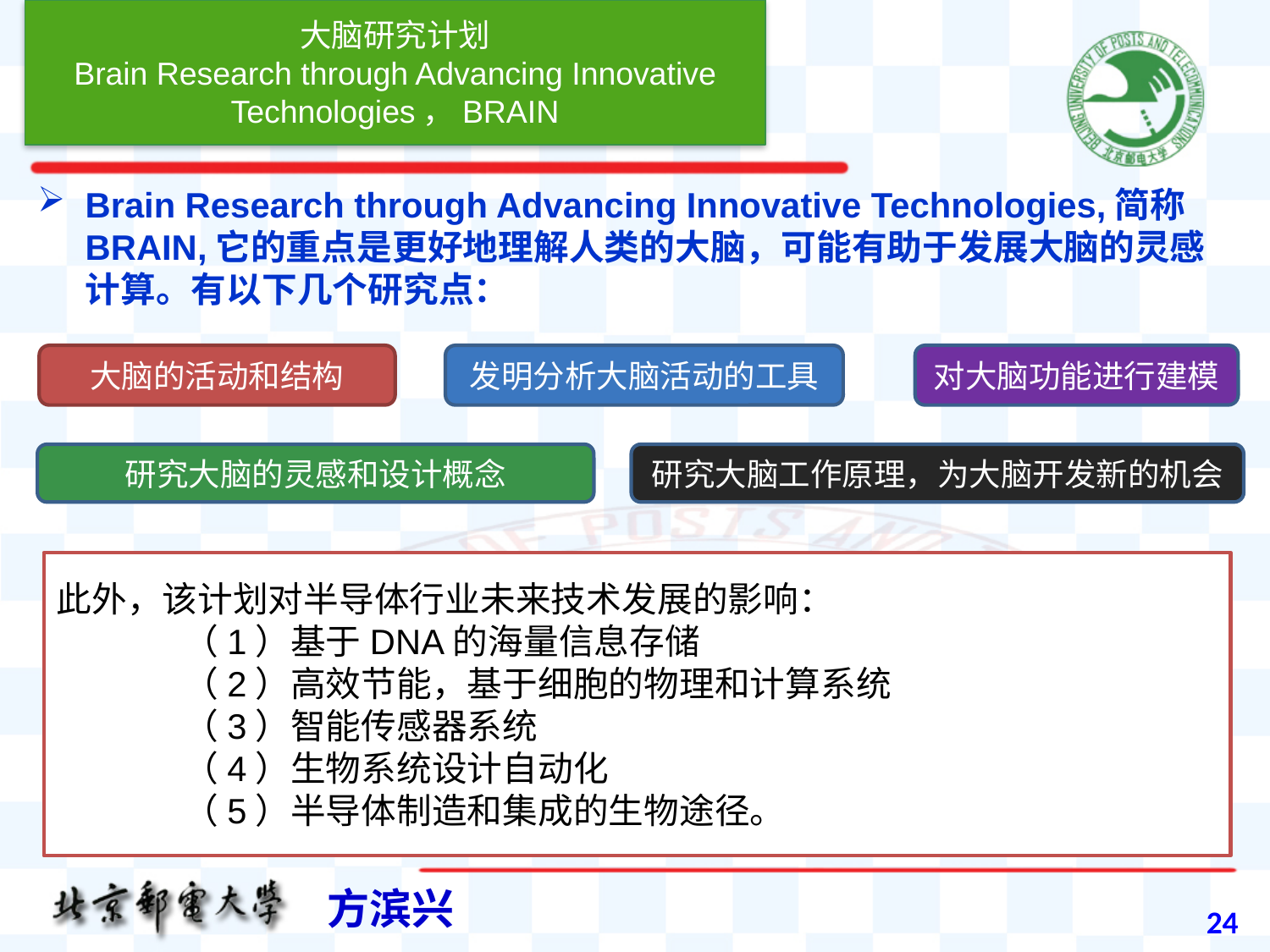

大脑研究计划
Brain Research through Advancing Innovative Technologies，BRAIN
Brain Research through Advancing Innovative Technologies,简称BRAIN,它的重点是更好地理解人类的大脑，可能有助于发展大脑的灵感计算。有以下几个研究点：

大脑的活动和结构
发明分析大脑活动的工具
对大脑功能进行建模
研究大脑的灵感和设计概念
研究大脑工作原理，为大脑开发新的机会
此外，该计划对半导体行业未来技术发展的影响：
	（1）基于DNA的海量信息存储
	（2）高效节能，基于细胞的物理和计算系统
	（3）智能传感器系统
	（4）生物系统设计自动化
	（5）半导体制造和集成的生物途径。